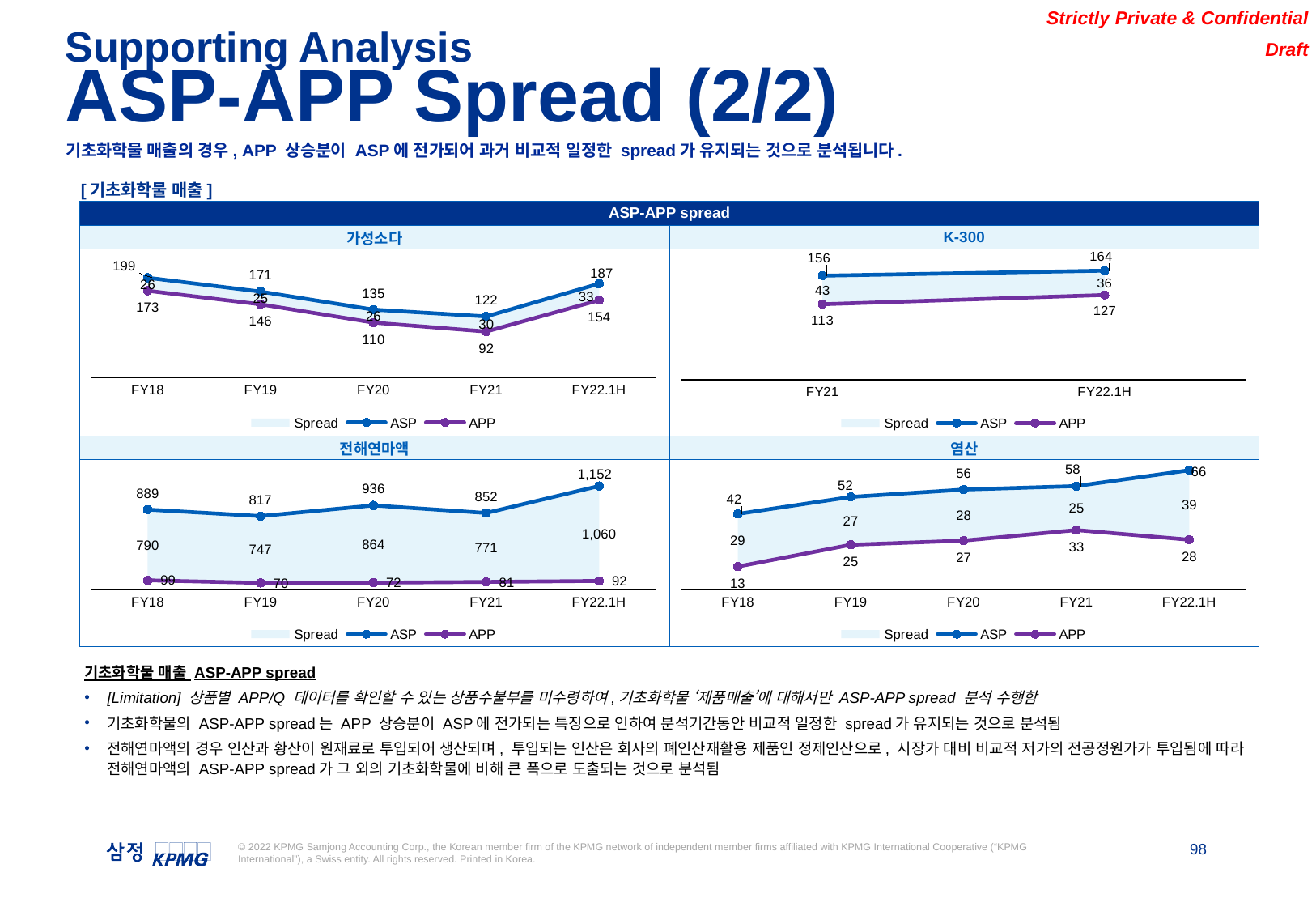

Supporting Analysis
ASP-APP Spread (2/2)
기초화학물 매출의 경우, APP 상승분이 ASP에 전가되어 과거 비교적 일정한 spread가 유지되는 것으로 분석됩니다.
[기초화학물 매출]
| ASP-APP spread |  |
| --- | --- |
| 가성소다 | K-300 |
|  |  |
| 전해연마액 | 염산 |
|  |  |

### Chart

| Category | hidden | Spread | ASP | APP |
|---|---|---|---|---|
| FY18 | 173.17577559645866 | 25.881338111578003 | 199.05711370803667 | 173.17577559645866 |
| FY19 | 146.0743214901115 | 25.338329571228854 | 171.41265106134034 | 146.0743214901115 |
| FY20 | 109.64414128722991 | 25.804375885499425 | 135.44851717272934 | 109.64414128722991 |
| FY21 | 91.8109257943449 | 30.096262612845635 | 121.90718840719053 | 91.8109257943449 |
| FY22.1H | 154.39382743551644 | 32.80221805810069 | 187.19604549361713 | 154.39382743551644 |

### Chart

| Category | hidden | Spread | ASP | APP |
|---|---|---|---|---|
| FY21 | 113.37741088898767 | 42.74176138048978 | 156.11917226947745 | 113.37741088898767 |
| FY22.1H | 127.20699536267624 | 36.44433493051848 | 163.65133029319472 | 127.20699536267624 |

### Chart

| Category | hidden | Spread | ASP | APP |
|---|---|---|---|---|
| FY18 | 99.07772837776817 | 790.0154431703979 | 889.0931715481661 | 99.07772837776817 |
| FY19 | 69.78809275835347 | 746.8178632064655 | 816.605955964819 | 69.78809275835347 |
| FY20 | 72.24908418935296 | 863.5857522407715 | 935.8348364301245 | 72.24908418935296 |
| FY21 | 80.91529414664183 | 770.607566986396 | 851.5228611330378 | 80.91529414664183 |
| FY22.1H | 92.00991723564735 | 1060.2412239574896 | 1152.251141193137 | 92.00991723564735 |

### Chart

| Category | hidden | Spread | ASP | APP |
|---|---|---|---|---|
| FY18 | 12.61339337654514 | 29.430991372289462 | 42.0443847488346 | 12.61339337654514 |
| FY19 | 24.8090292879939 | 26.695660136739583 | 51.504689424733485 | 24.8090292879939 |
| FY20 | 27.144910372993984 | 28.489219484005872 | 55.634129856999856 | 27.144910372993984 |
| FY21 | 33.00964523849322 | 24.560195495041285 | 57.569840733534505 | 33.00964523849322 |
| FY22.1H | 27.643827491959414 | 38.78330549639104 | 66.42713298835045 | 27.643827491959414 |
기초화학물 매출 ASP-APP spread
[Limitation] 상품별 APP/Q 데이터를 확인할 수 있는 상품수불부를 미수령하여,기초화학물 ‘제품매출’에 대해서만 ASP-APP spread 분석 수행함
기초화학물의 ASP-APP spread는 APP 상승분이 ASP에 전가되는 특징으로 인하여 분석기간동안 비교적 일정한 spread가 유지되는 것으로 분석됨
전해연마액의 경우 인산과 황산이 원재료로 투입되어 생산되며, 투입되는 인산은 회사의 폐인산재활용 제품인 정제인산으로, 시장가 대비 비교적 저가의 전공정원가가 투입됨에 따라 전해연마액의 ASP-APP spread가 그 외의 기초화학물에 비해 큰 폭으로 도출되는 것으로 분석됨